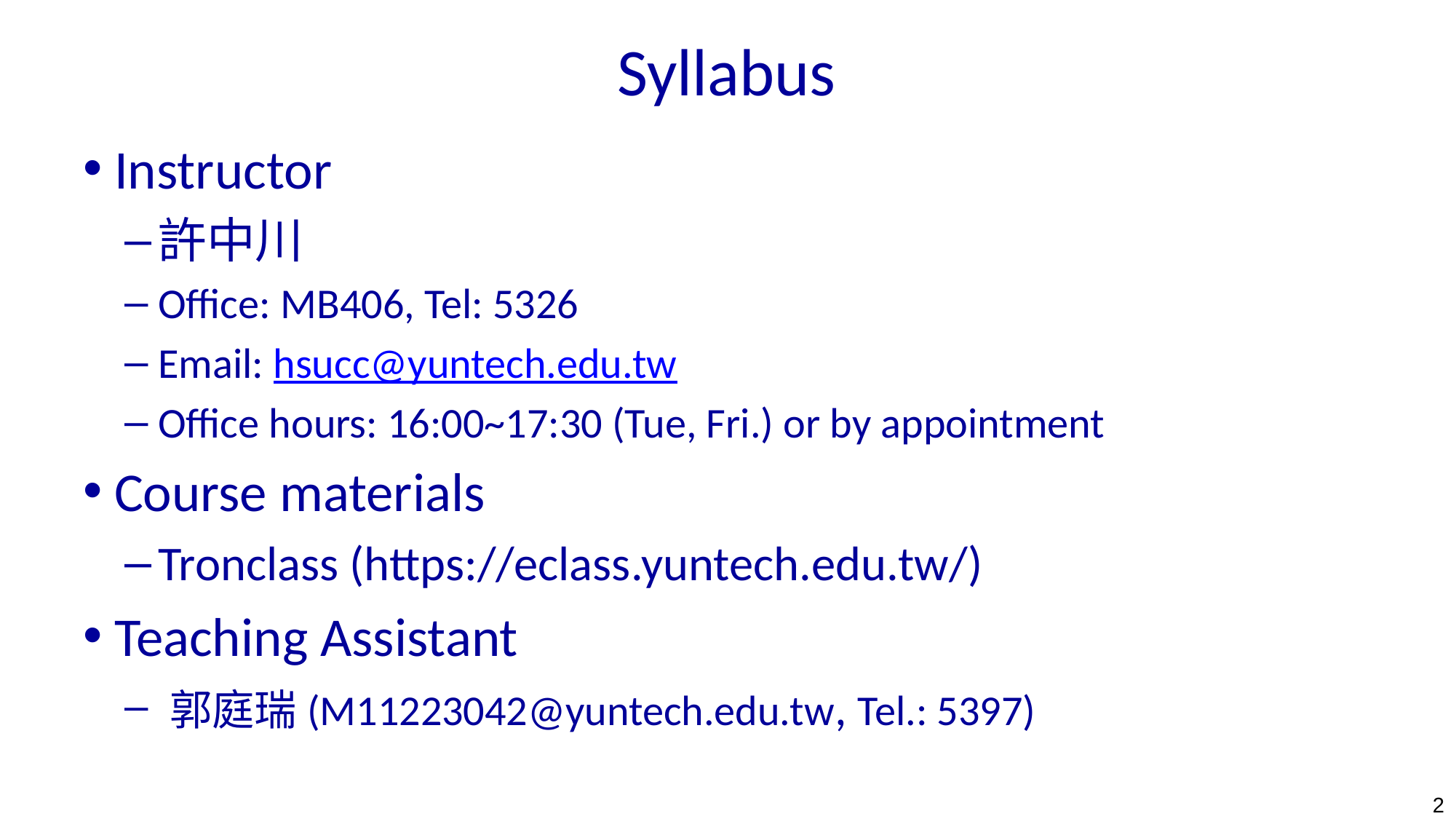

# Syllabus
Instructor
許中川
Office: MB406, Tel: 5326
Email: hsucc@yuntech.edu.tw
Office hours: 16:00~17:30 (Tue, Fri.) or by appointment
Course materials
Tronclass (https://eclass.yuntech.edu.tw/)
Teaching Assistant
 郭庭瑞(M11223042@yuntech.edu.tw, Tel.: 5397)
2